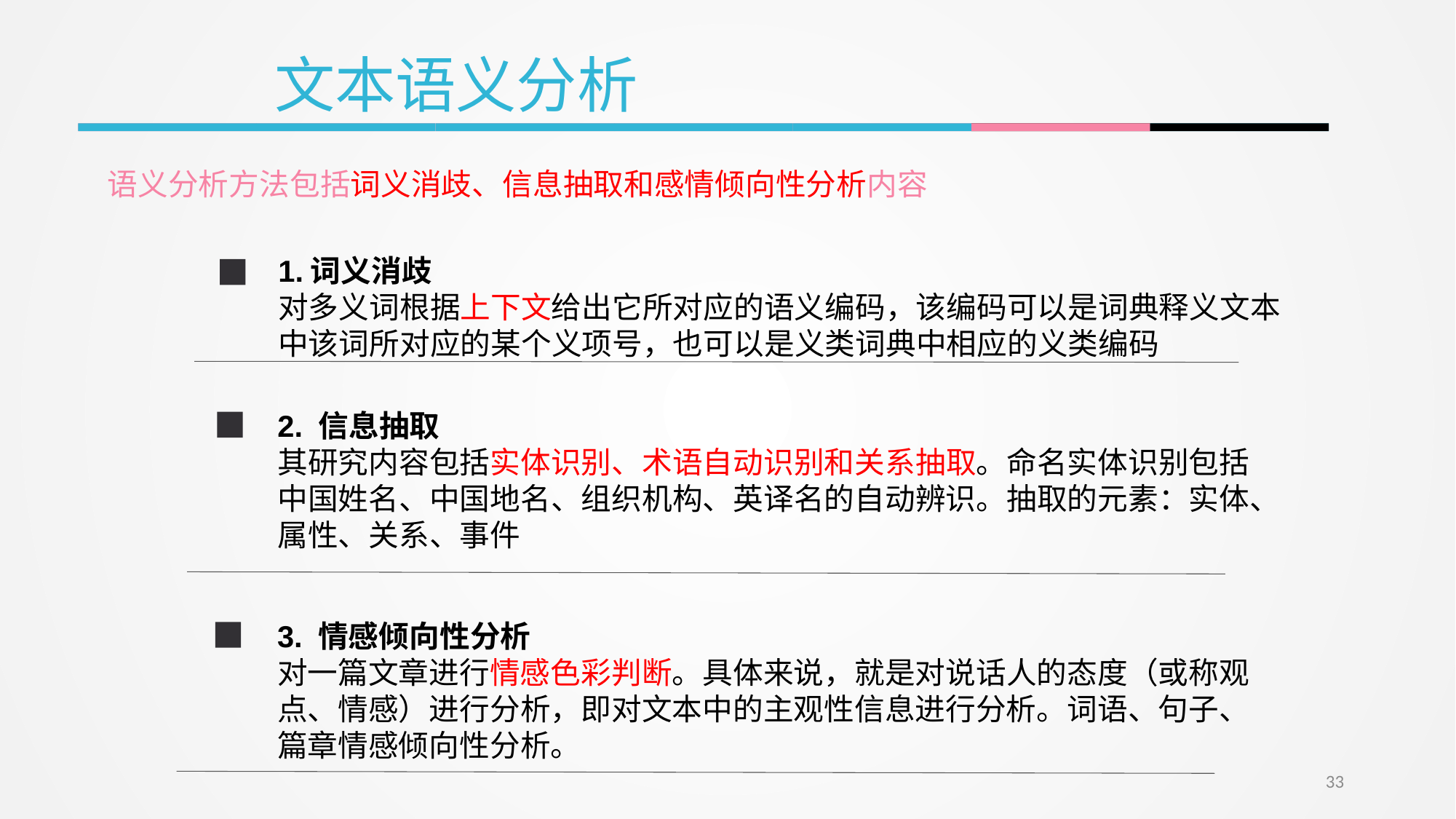

文本语义分析

语义分析方法包括词义消歧、信息抽取和感情倾向性分析内容
1.词义消歧
对多义词根据上下文给出它所对应的语义编码，该编码可以是词典释义文本中该词所对应的某个义项号，也可以是义类词典中相应的义类编码

2. 信息抽取
其研究内容包括实体识别、术语自动识别和关系抽取。命名实体识别包括中国姓名、中国地名、组织机构、英译名的自动辨识。抽取的元素：实体、属性、关系、事件

3. 情感倾向性分析
对一篇文章进行情感色彩判断。具体来说，就是对说话人的态度（或称观点、情感）进行分析，即对文本中的主观性信息进行分析。词语、句子、篇章情感倾向性分析。

33